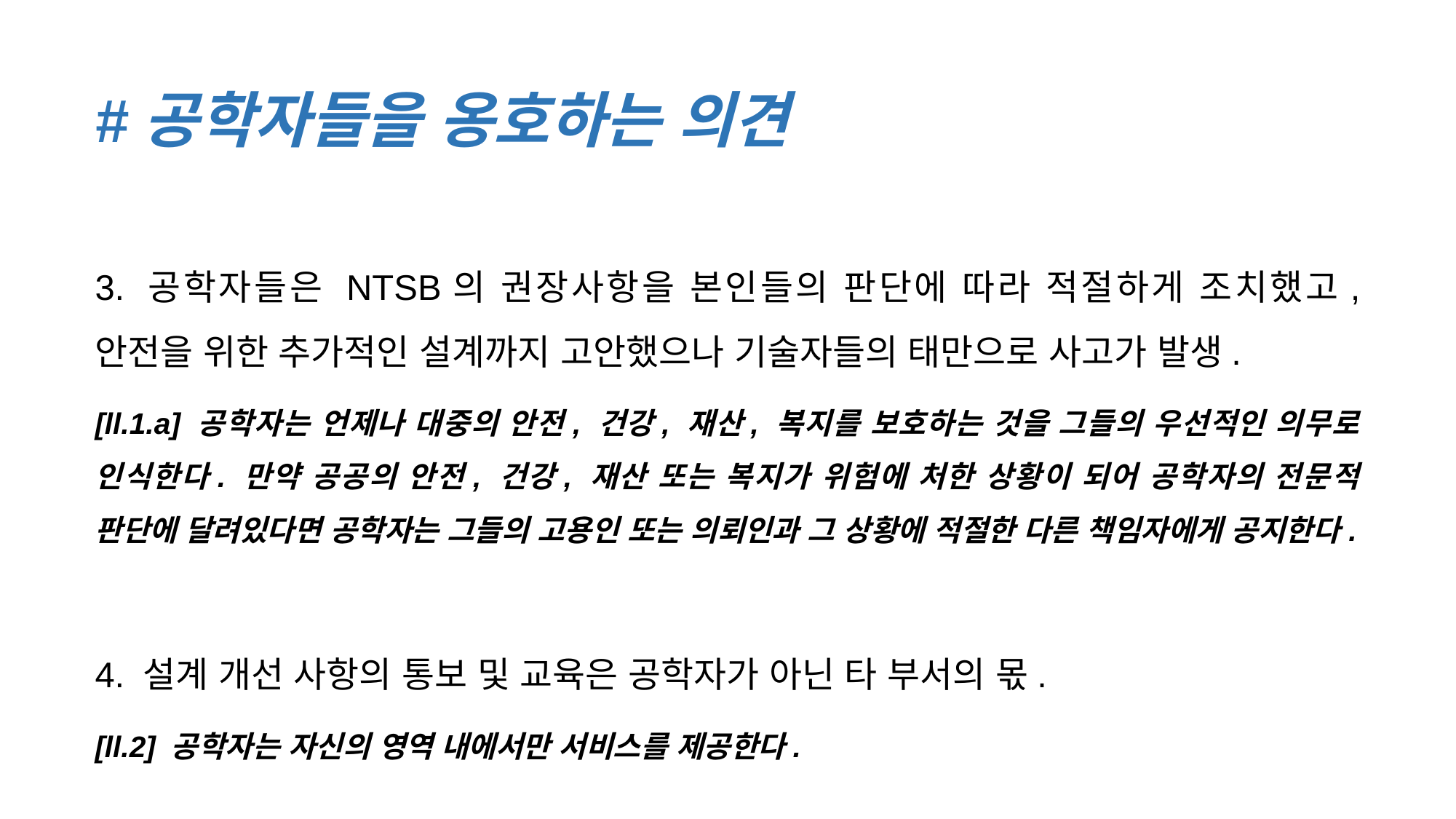

# #공학자들을 옹호하는 의견
3. 공학자들은 NTSB의 권장사항을 본인들의 판단에 따라 적절하게 조치했고, 안전을 위한 추가적인 설계까지 고안했으나 기술자들의 태만으로 사고가 발생.
[ll.1.a] 공학자는 언제나 대중의 안전, 건강, 재산, 복지를 보호하는 것을 그들의 우선적인 의무로 인식한다. 만약 공공의 안전, 건강, 재산 또는 복지가 위험에 처한 상황이 되어 공학자의 전문적 판단에 달려있다면 공학자는 그들의 고용인 또는 의뢰인과 그 상황에 적절한 다른 책임자에게 공지한다.

4. 설계 개선 사항의 통보 및 교육은 공학자가 아닌 타 부서의 몫.
[ll.2] 공학자는 자신의 영역 내에서만 서비스를 제공한다.